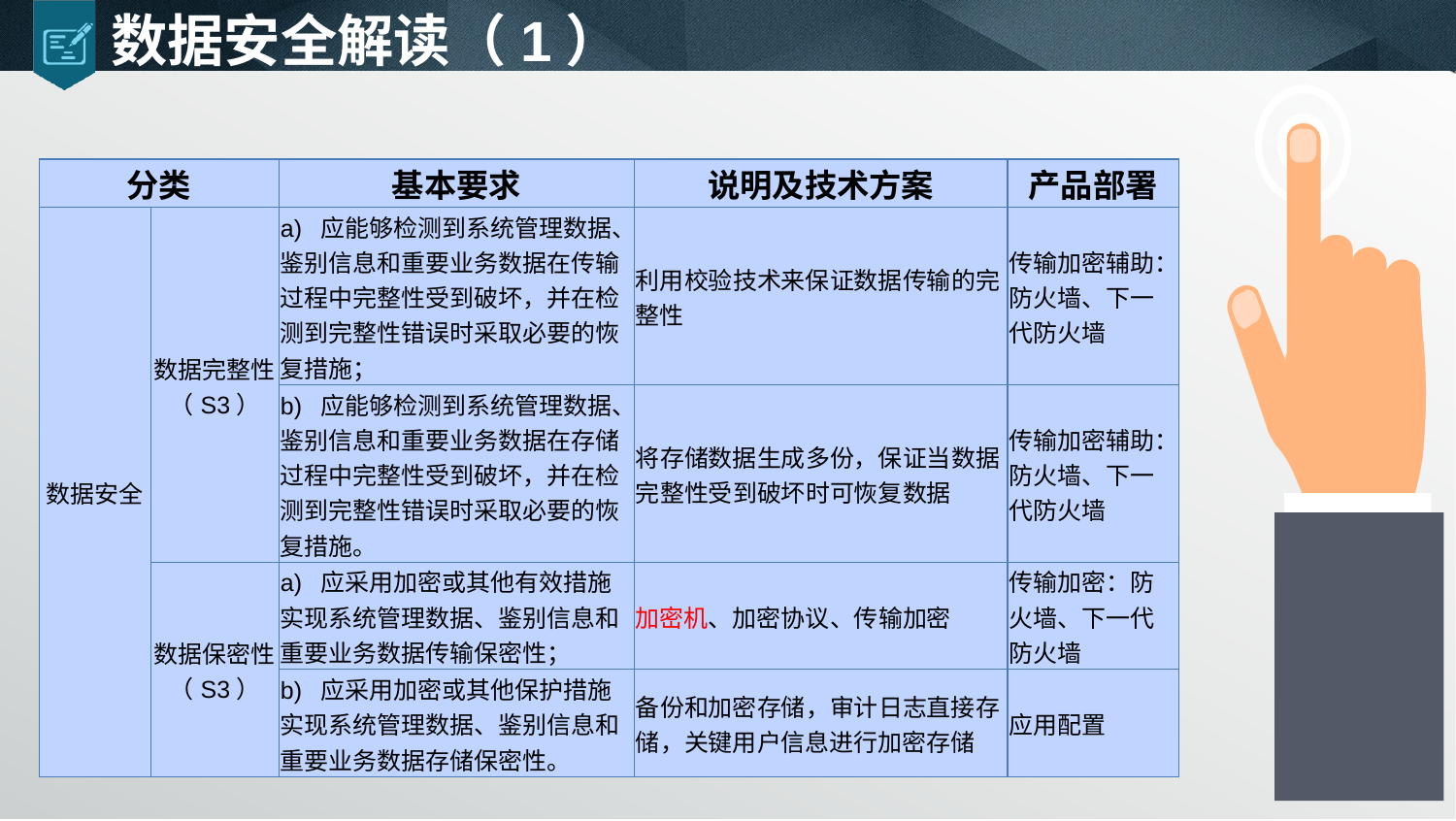

# 数据安全解读（1）

| 分类 |  | 基本要求 | 说明及技术方案 | 产品部署 |
| --- | --- | --- | --- | --- |
| 数据安全 | 数据完整性（S3） | a) 应能够检测到系统管理数据、鉴别信息和重要业务数据在传输过程中完整性受到破坏，并在检测到完整性错误时采取必要的恢复措施； | 利用校验技术来保证数据传输的完整性 | 传输加密辅助：防火墙、下一代防火墙 |
|  |  | b) 应能够检测到系统管理数据、鉴别信息和重要业务数据在存储过程中完整性受到破坏，并在检测到完整性错误时采取必要的恢复措施。 | 将存储数据生成多份，保证当数据完整性受到破坏时可恢复数据 | 传输加密辅助：防火墙、下一代防火墙 |
|  | 数据保密性（S3） | a) 应采用加密或其他有效措施实现系统管理数据、鉴别信息和重要业务数据传输保密性； | 加密机、加密协议、传输加密 | 传输加密：防火墙、下一代防火墙 |
|  |  | b) 应采用加密或其他保护措施实现系统管理数据、鉴别信息和重要业务数据存储保密性。 | 备份和加密存储，审计日志直接存储，关键用户信息进行加密存储 | 应用配置 |